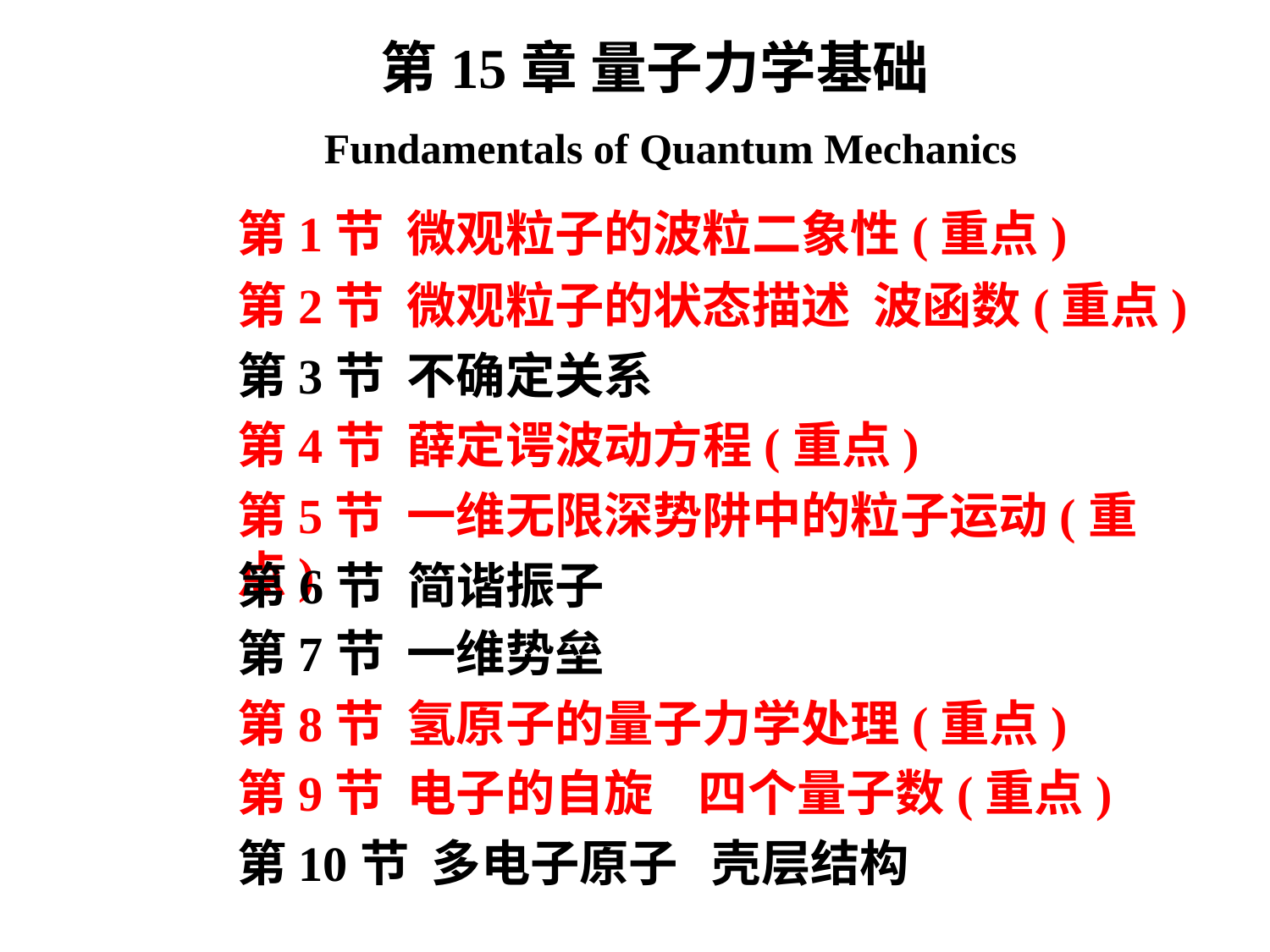

第15章 量子力学基础
   Fundamentals of Quantum Mechanics
第1节  微观粒子的波粒二象性(重点)
第2节  微观粒子的状态描述  波函数(重点)
第3节  不确定关系
第4节  薛定谔波动方程(重点)
第5节  一维无限深势阱中的粒子运动(重点)
第6节  简谐振子
第7节  一维势垒
第8节  氢原子的量子力学处理(重点)
第9节  电子的自旋    四个量子数(重点)
第10节  多电子原子   壳层结构